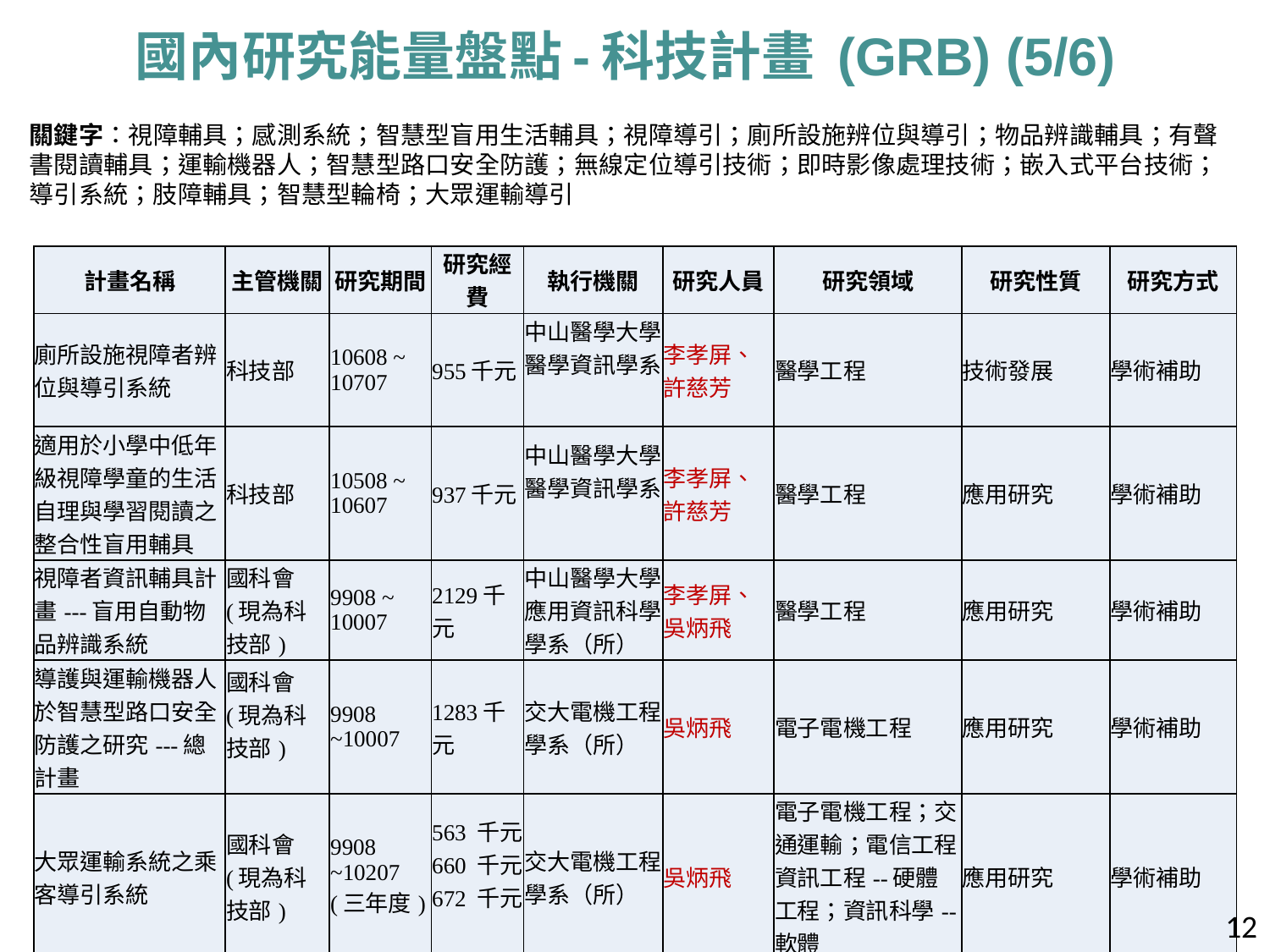

國內研究能量盤點-科技計畫 (GRB) (5/6)
關鍵字：視障輔具；感測系統；智慧型盲用生活輔具；視障導引；廁所設施辨位與導引；物品辨識輔具；有聲書閱讀輔具；運輸機器人；智慧型路口安全防護；無線定位導引技術；即時影像處理技術；嵌入式平台技術；導引系統；肢障輔具；智慧型輪椅；大眾運輸導引
| 計畫名稱 | 主管機關 | 研究期間 | 研究經費 | 執行機關 | 研究人員 | 研究領域 | 研究性質 | 研究方式 |
| --- | --- | --- | --- | --- | --- | --- | --- | --- |
| 廁所設施視障者辨位與導引系統 | 科技部 | 10608 ~ 10707 | 955千元 | 中山醫學大學醫學資訊學系 | 李孝屏、許慈芳 | 醫學工程 | 技術發展 | 學術補助 |
| 適用於小學中低年級視障學童的生活自理與學習閱讀之整合性盲用輔具 | 科技部 | 10508 ~ 10607 | 937千元 | 中山醫學大學醫學資訊學系 | 李孝屏、許慈芳 | 醫學工程 | 應用研究 | 學術補助 |
| 視障者資訊輔具計畫---盲用自動物品辨識系統 | 國科會 (現為科技部) | 9908 ~ 10007 | 2129千元 | 中山醫學大學應用資訊科學學系（所） | 李孝屏、吳炳飛 | 醫學工程 | 應用研究 | 學術補助 |
| 導護與運輸機器人於智慧型路口安全防護之研究---總計畫 | 國科會 (現為科技部) | 9908 ~10007 | 1283千元 | 交大電機工程學系（所） | 吳炳飛 | 電子電機工程 | 應用研究 | 學術補助 |
| 大眾運輸系統之乘客導引系統 | 國科會 (現為科技部) | 9908 ~10207 (三年度) | 563 千元 660 千元 672 千元 | 交大電機工程學系（所） | 吳炳飛 | 電子電機工程；交通運輸；電信工程；資訊工程--硬體工程；資訊科學--軟體 | 應用研究 | 學術補助 |
12